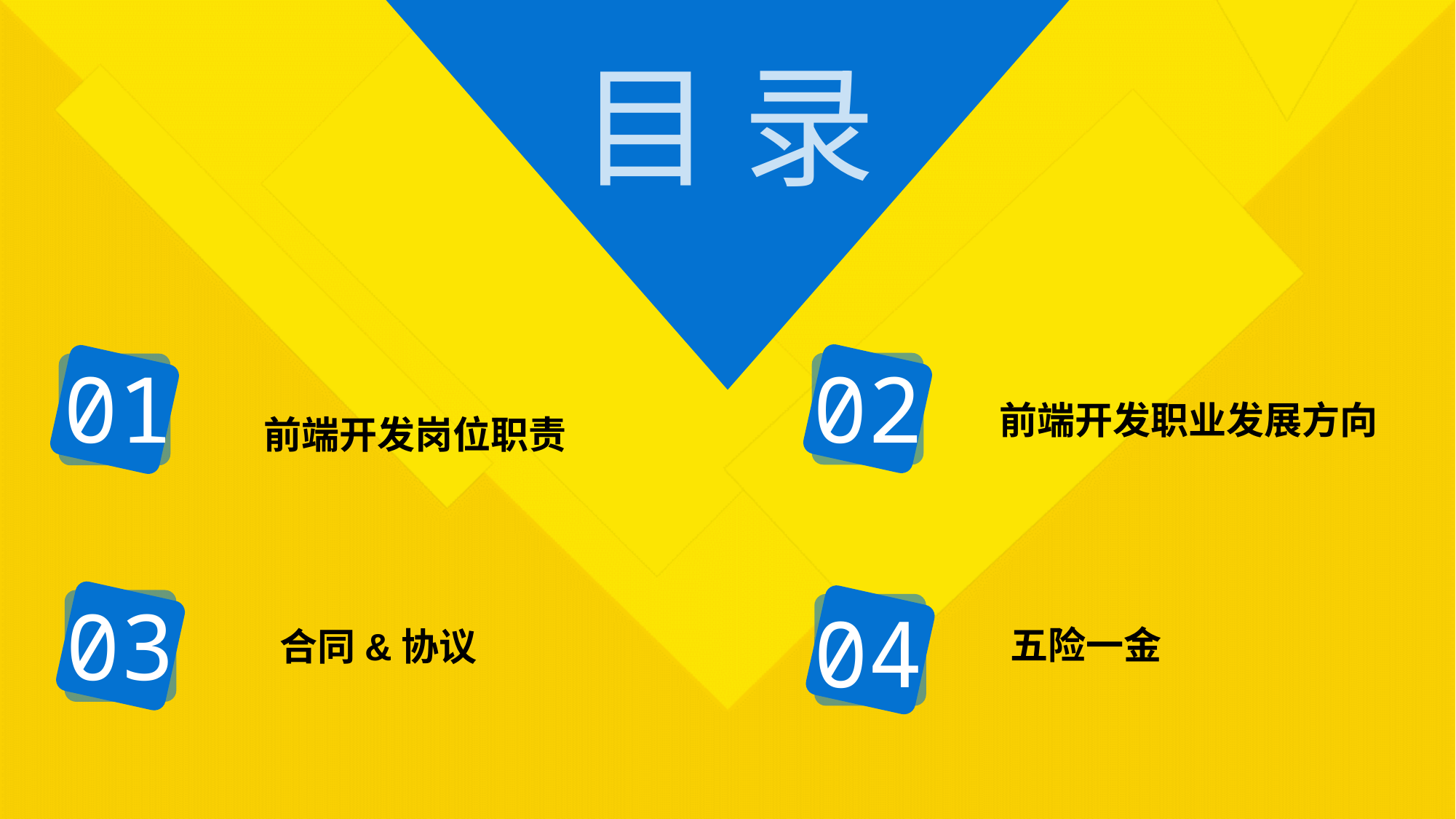

目 录
01

02

前端开发职业发展方向
前端开发岗位职责
03

04

五险一金
合同&协议